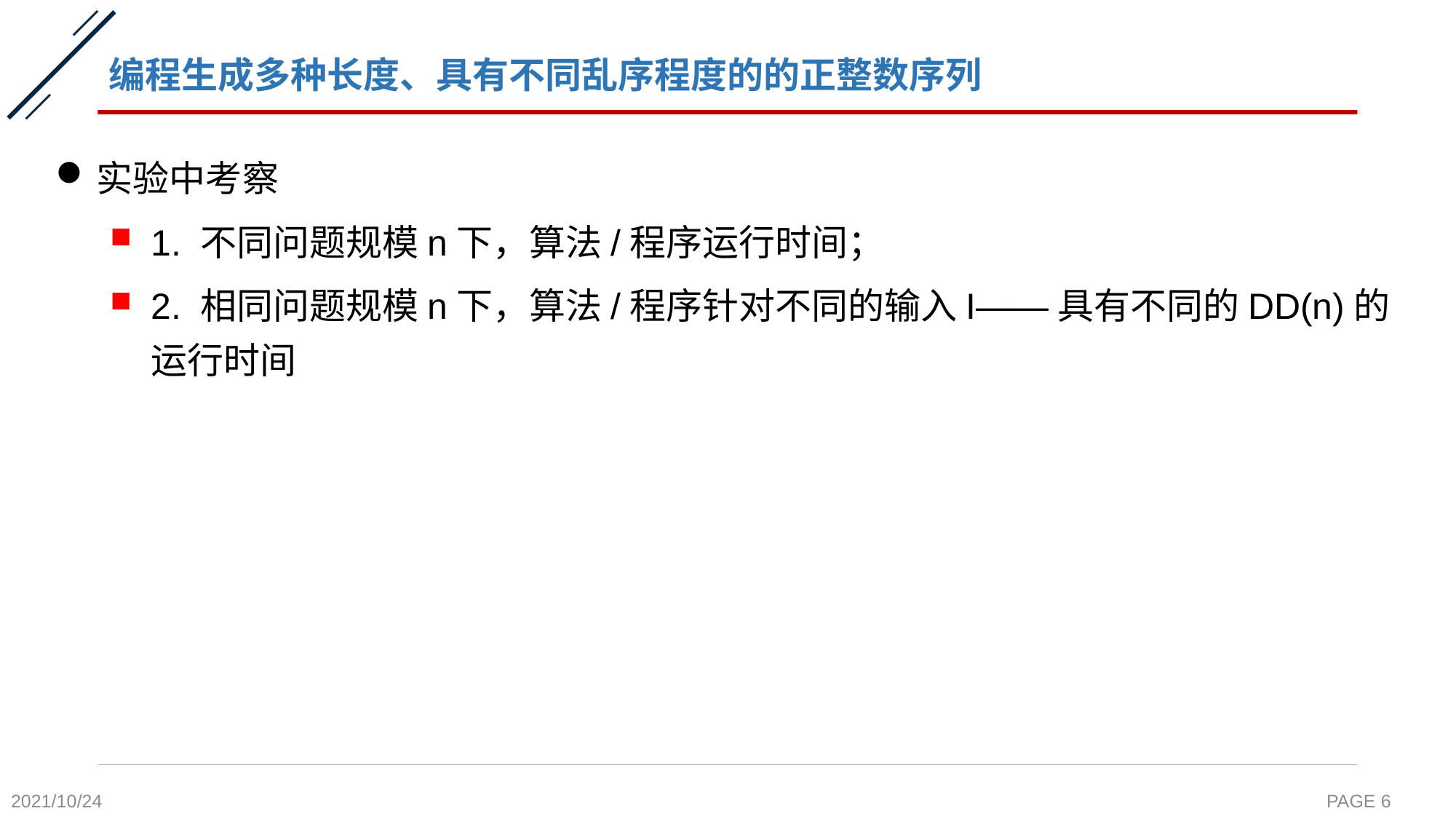

# 编程生成多种长度、具有不同乱序程度的的正整数序列
实验中考察
1. 不同问题规模n下，算法/程序运行时间；
2. 相同问题规模n下，算法/程序针对不同的输入I——具有不同的DD(n)的运行时间
2021/10/24
PAGE 6